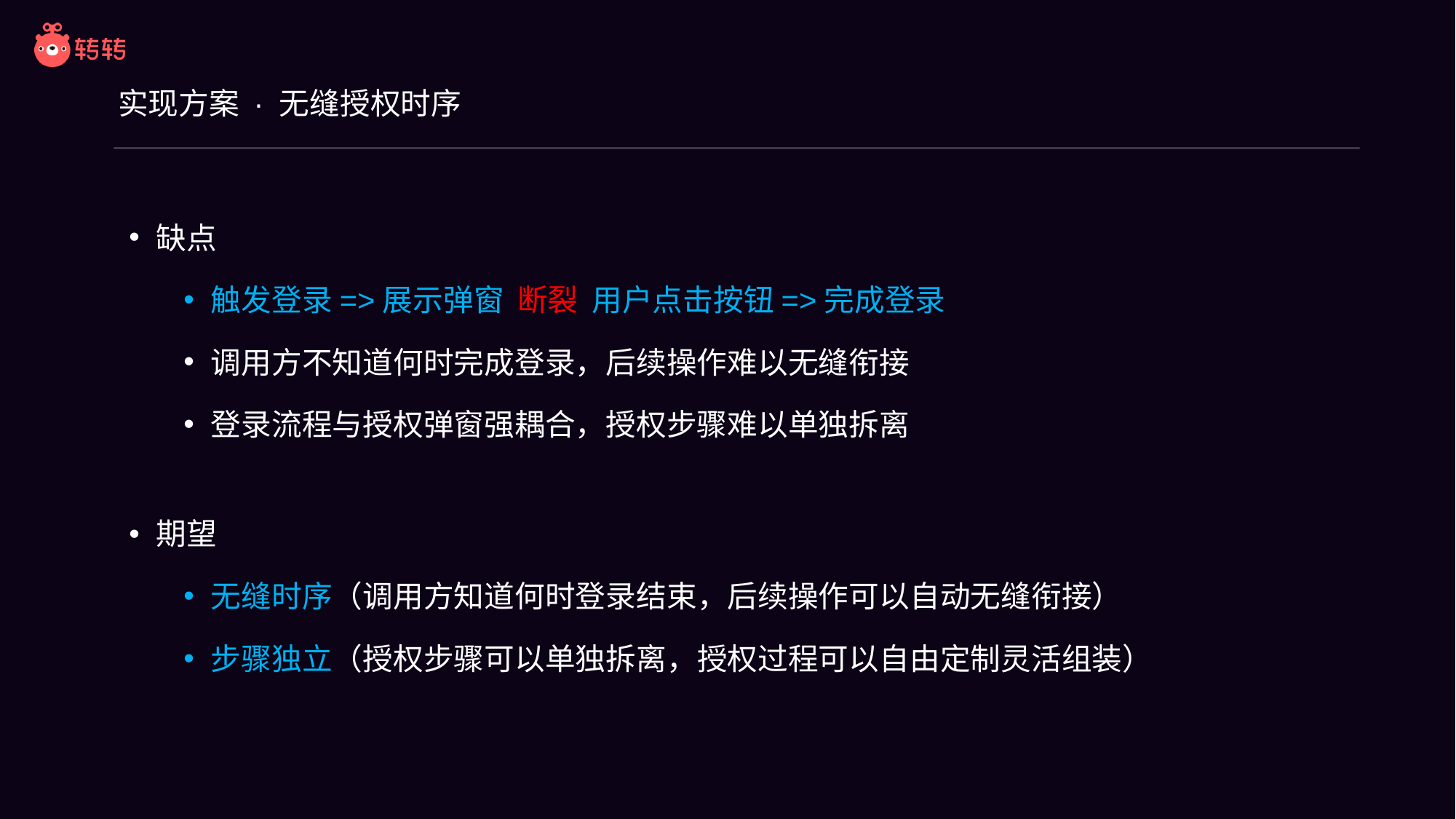

# 实现方案 · 无缝授权时序
缺点
触发登录=>展示弹窗  断裂  用户点击按钮=>完成登录
调用方不知道何时完成登录，后续操作难以无缝衔接
登录流程与授权弹窗强耦合，授权步骤难以单独拆离

期望
无缝时序（调用方知道何时登录结束，后续操作可以自动无缝衔接）
步骤独立（授权步骤可以单独拆离，授权过程可以自由定制灵活组装）